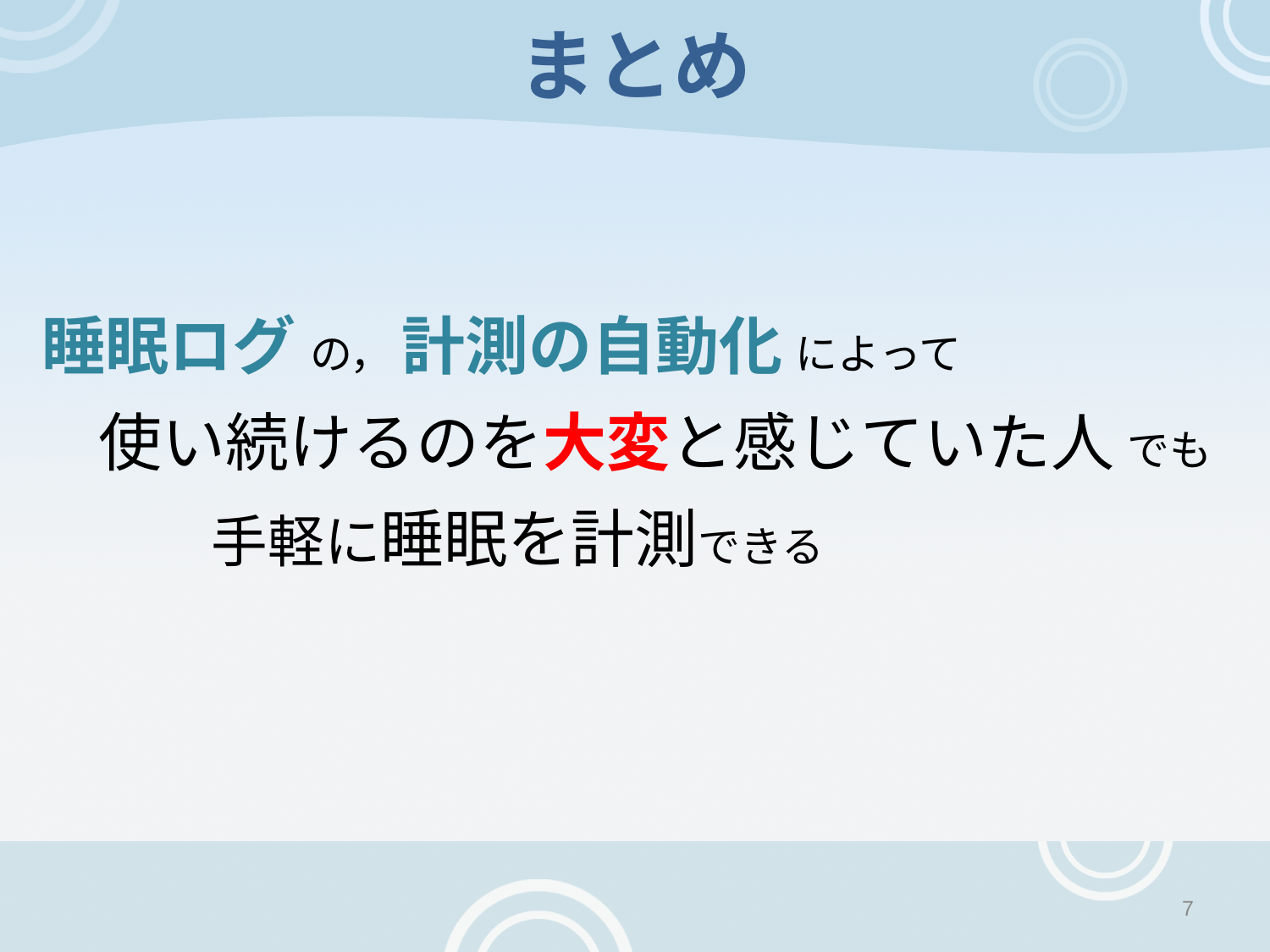

# まとめ
睡眠ログ の， 計測の自動化 によって
　使い続けるのを大変と感じていた人 でも
　　　手軽に睡眠を計測できる
7